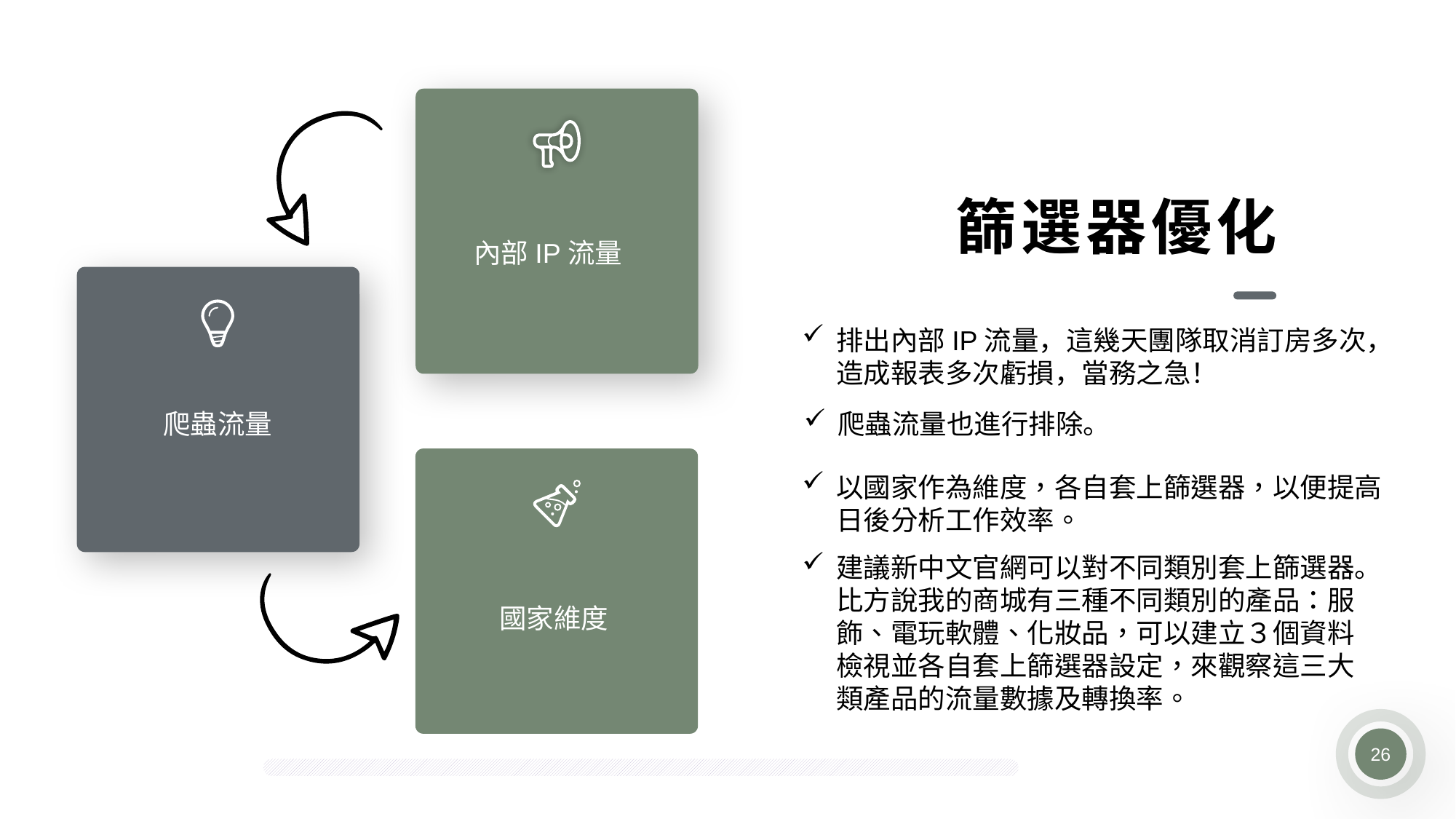

篩選器優化
內部IP流量

排出內部IP流量，這幾天團隊取消訂房多次，造成報表多次虧損，當務之急！
爬蟲流量
爬蟲流量也進行排除。

以國家作為維度，各自套上篩選器，以便提高日後分析工作效率。

建議新中文官網可以對不同類別套上篩選器。比方說我的商城有三種不同類別的產品：服飾、電玩軟體、化妝品，可以建立３個資料檢視並各自套上篩選器設定，來觀察這三大類產品的流量數據及轉換率。

國家維度

26